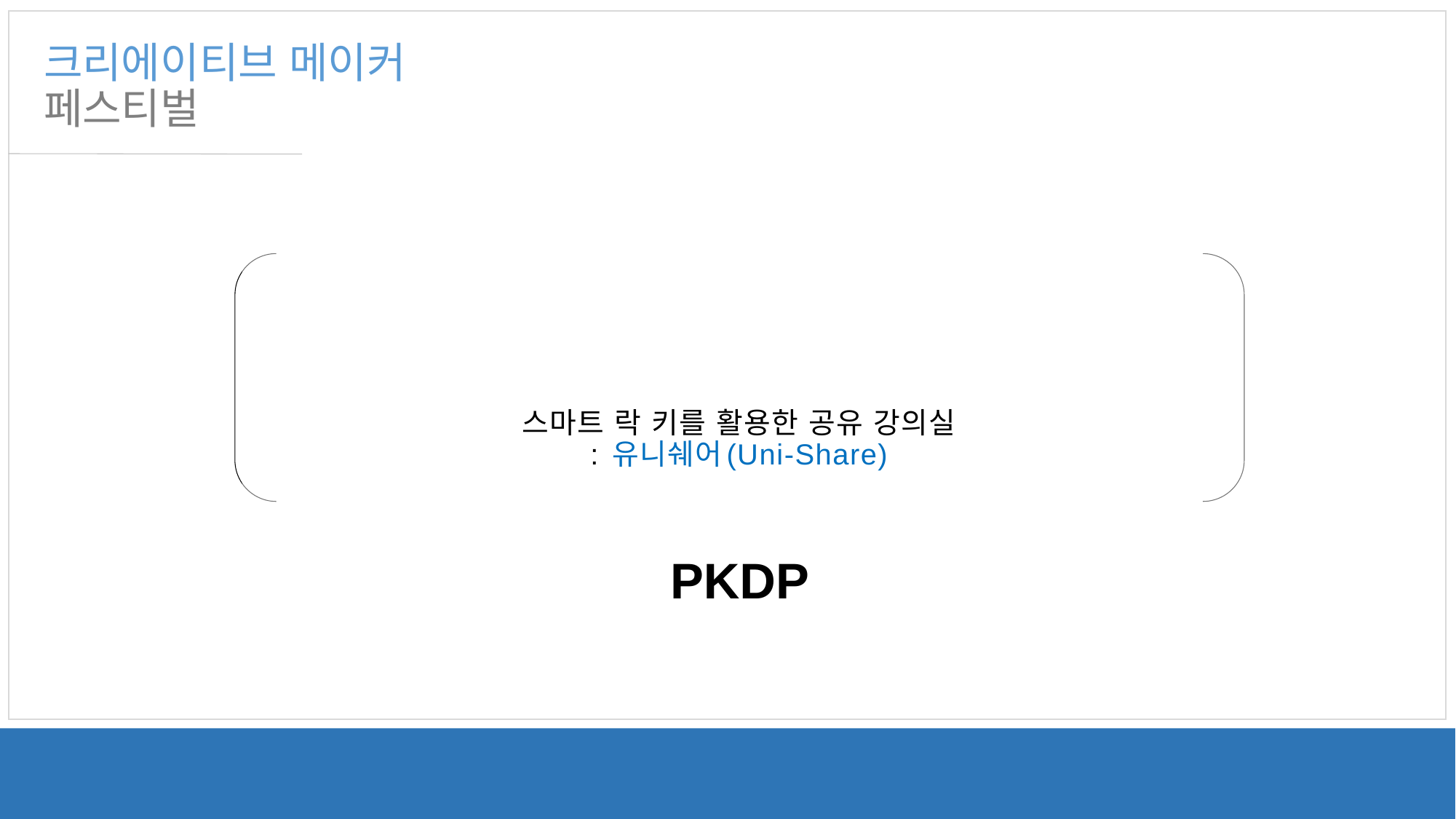

크리에이티브 메이커
페스티벌

# 스마트 락 키를 활용한 공유 강의실 : 유니쉐어(Uni-Share)
PKDP